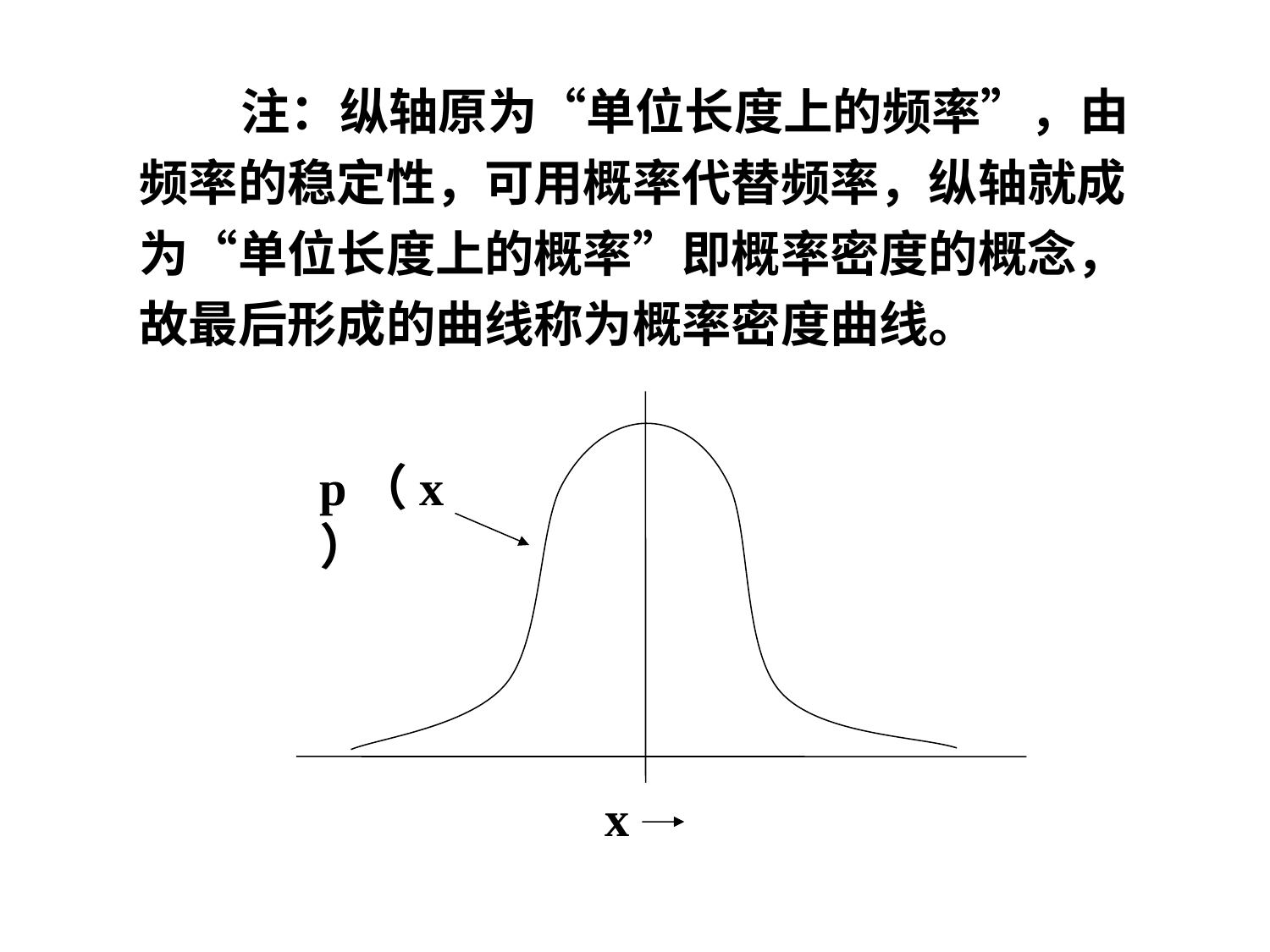

注：纵轴原为“单位长度上的频率”，由频率的稳定性，可用概率代替频率，纵轴就成为“单位长度上的概率”即概率密度的概念，故最后形成的曲线称为概率密度曲线。

p（x）

x